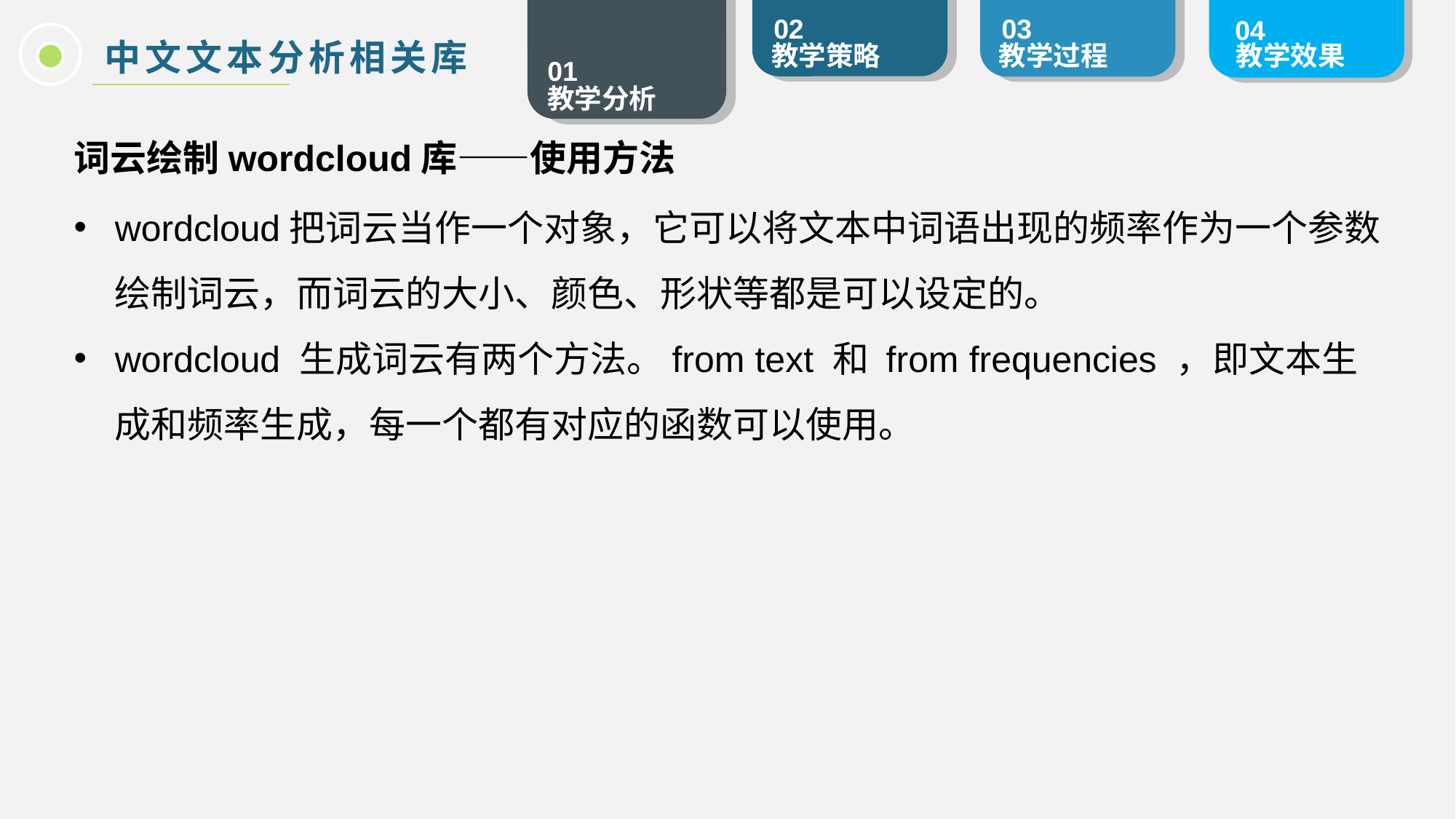

中文文本分析相关库
词云绘制wordcloud库——使用方法
wordcloud把词云当作一个对象，它可以将文本中词语出现的频率作为一个参数绘制词云，而词云的大小、颜色、形状等都是可以设定的。
wordcloud 生成词云有两个方法。from text 和 from frequencies ，即文本生成和频率生成，每一个都有对应的函数可以使用。